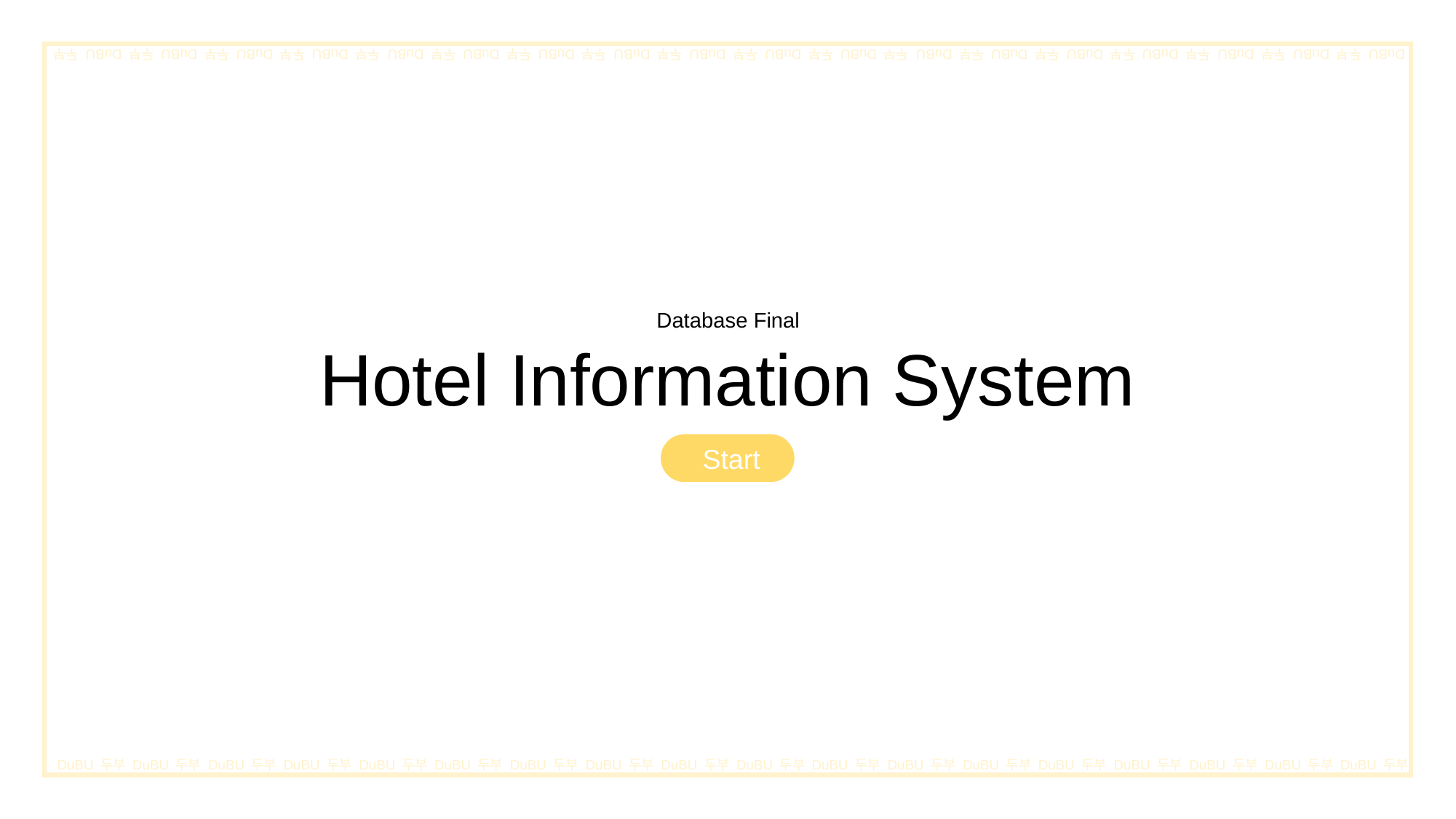

DuBU 두부
DuBU 두부
DuBU 두부
DuBU 두부
DuBU 두부
DuBU 두부
DuBU 두부
DuBU 두부
DuBU 두부
DuBU 두부
DuBU 두부
DuBU 두부
DuBU 두부
DuBU 두부
DuBU 두부
DuBU 두부
DuBU 두부
DuBU 두부

Database Final
Hotel Information System
 Start
DuBU 두부
DuBU 두부
DuBU 두부
DuBU 두부
DuBU 두부
DuBU 두부
DuBU 두부
DuBU 두부
DuBU 두부
DuBU 두부
DuBU 두부
DuBU 두부
DuBU 두부
DuBU 두부
DuBU 두부
DuBU 두부
DuBU 두부
DuBU 두부